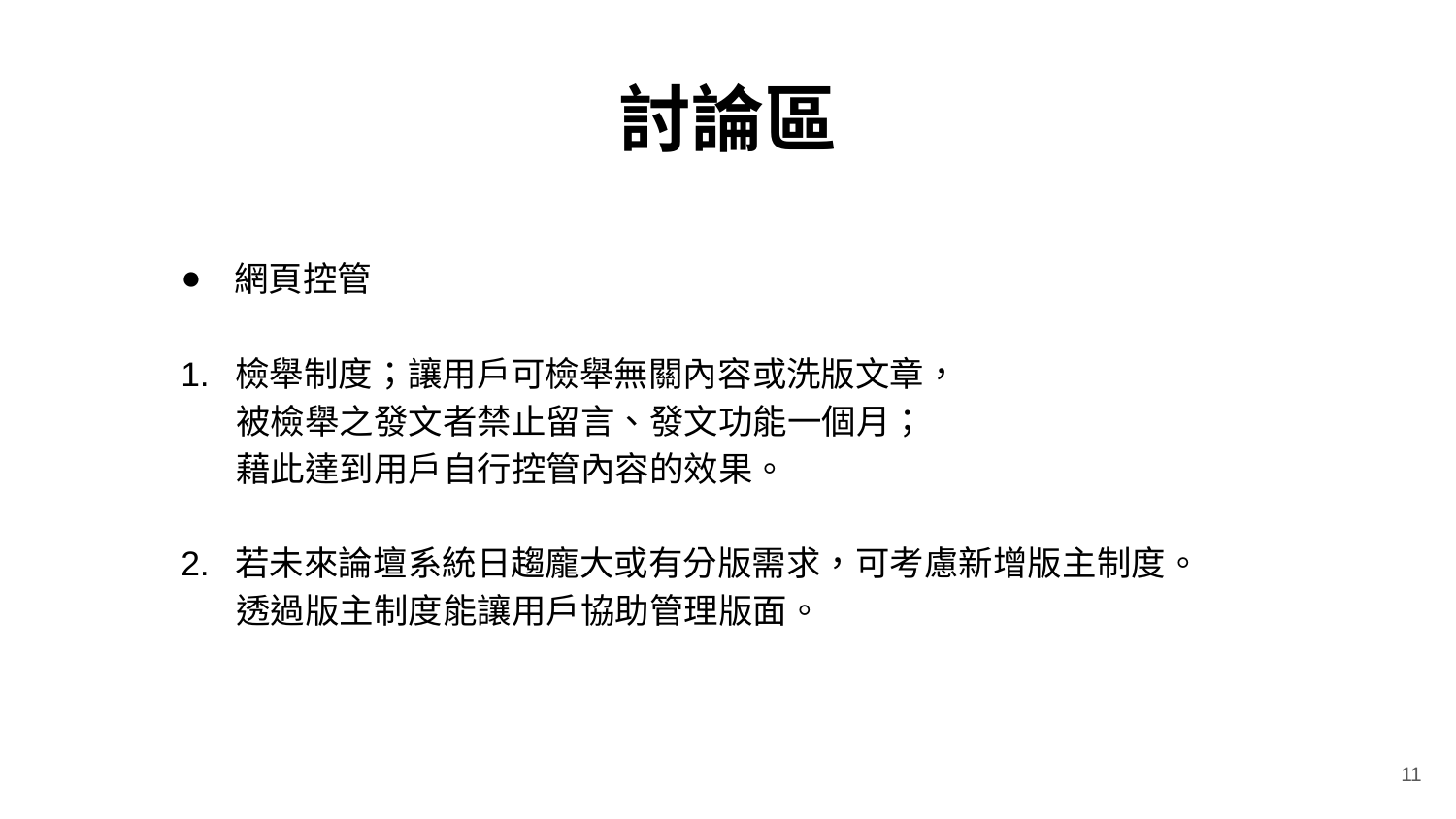

# 討論區
網頁控管

檢舉制度；讓用戶可檢舉無關內容或洗版文章，
被檢舉之發文者禁止留言、發文功能一個月；
藉此達到用戶自行控管內容的效果。

若未來論壇系統日趨龐大或有分版需求，可考慮新增版主制度。
透過版主制度能讓用戶協助管理版面。

11